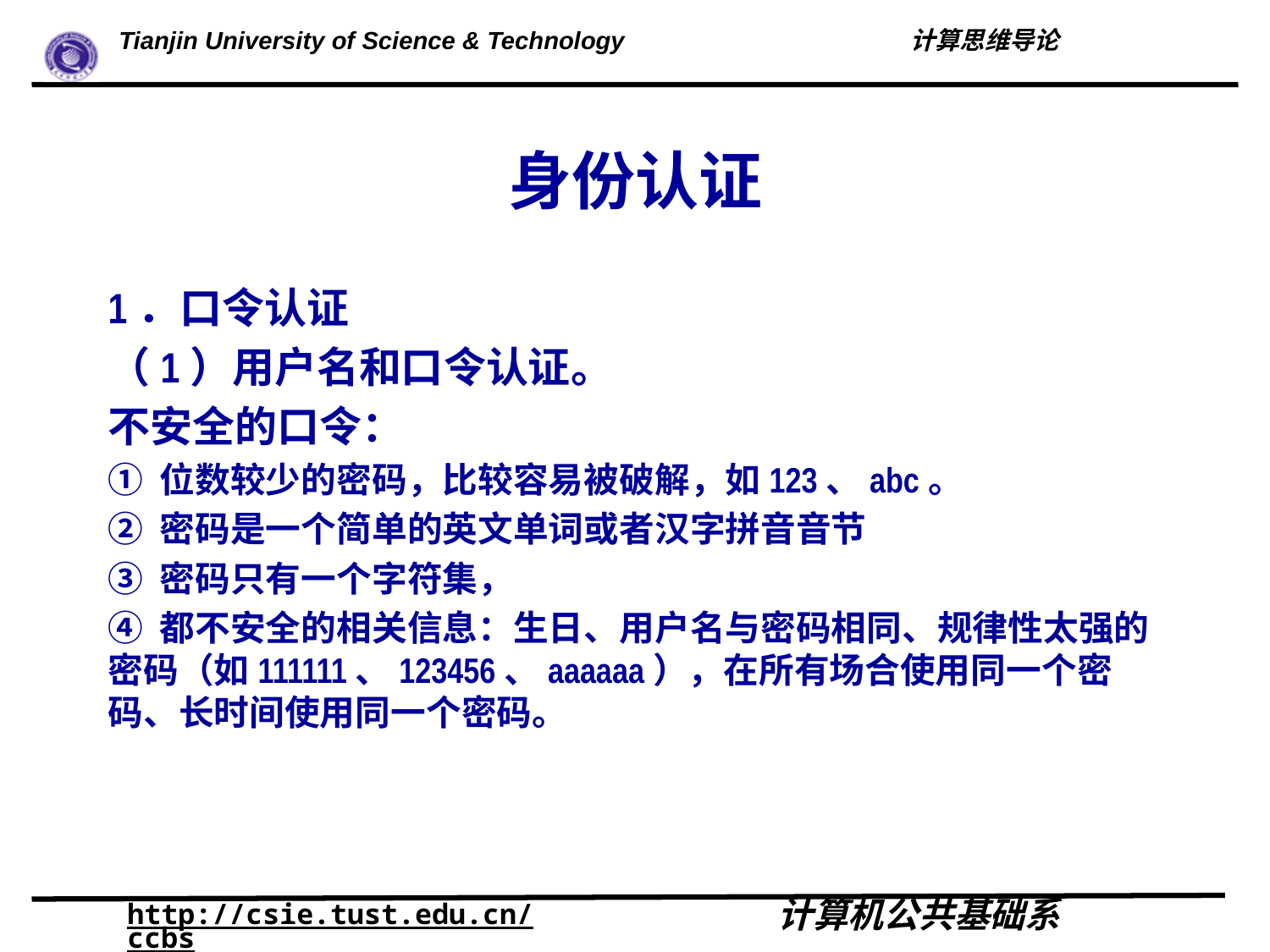

# 身份认证
1．口令认证
（1）用户名和口令认证。
不安全的口令：
① 位数较少的密码，比较容易被破解，如123、abc。
② 密码是一个简单的英文单词或者汉字拼音音节
③ 密码只有一个字符集，
④ 都不安全的相关信息：生日、用户名与密码相同、规律性太强的密码（如111111、123456、aaaaaa），在所有场合使用同一个密码、长时间使用同一个密码。